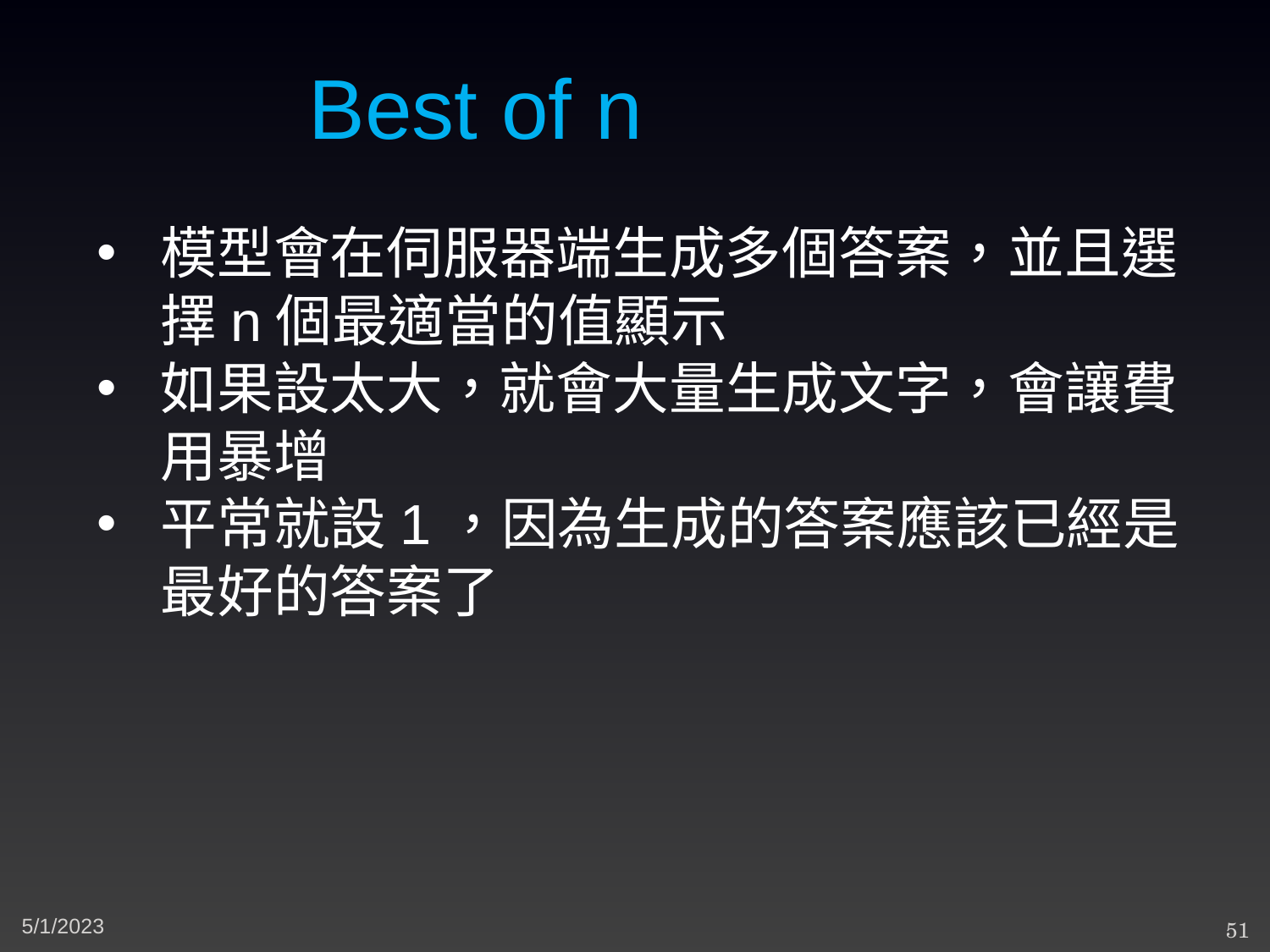

Best of n
模型會在伺服器端生成多個答案，並且選擇n個最適當的值顯示
如果設太大，就會大量生成文字，會讓費用暴增
平常就設1，因為生成的答案應該已經是最好的答案了
5/1/2023
51